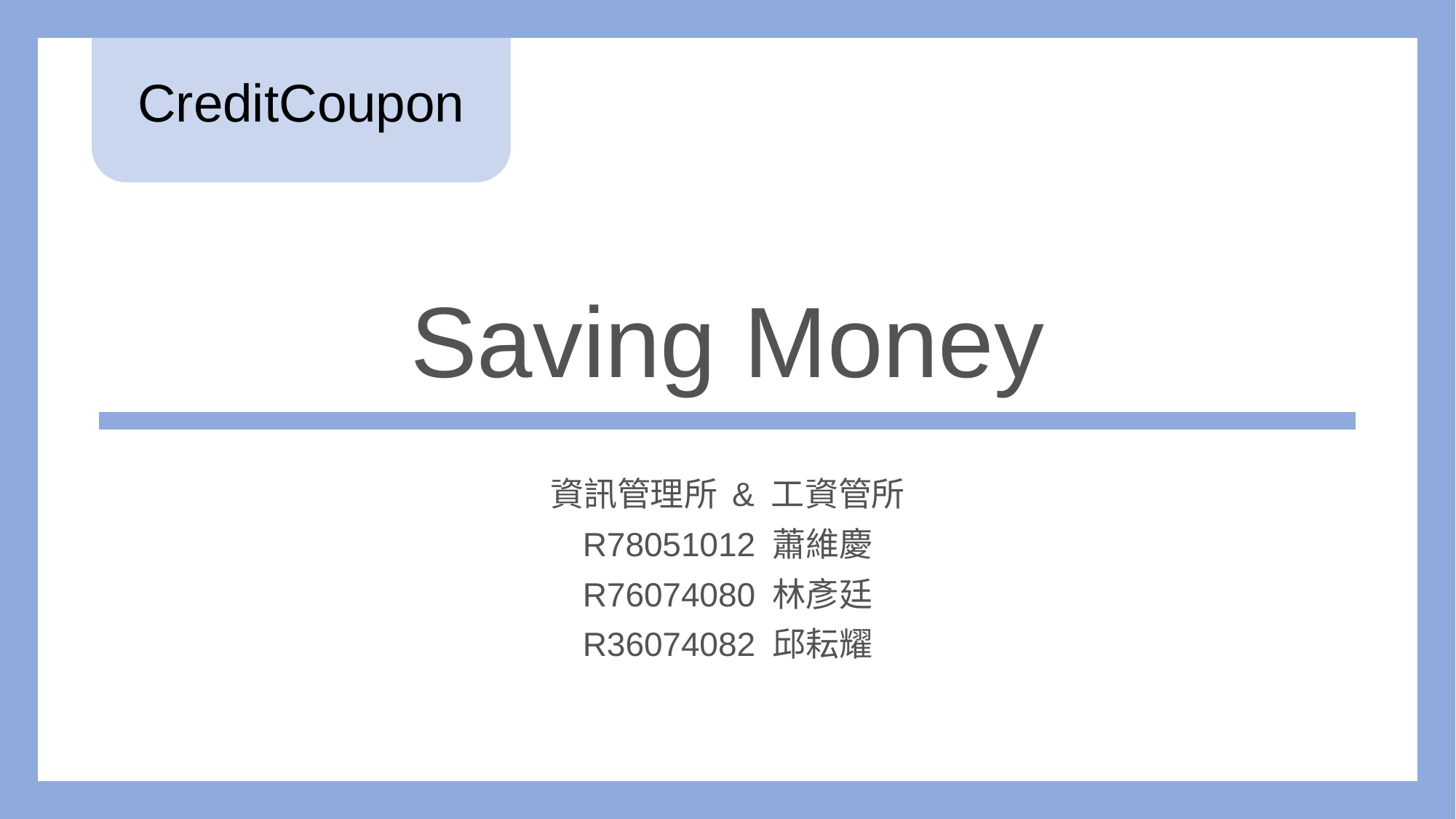

CreditCoupon

Saving Money

資訊管理所 & 工資管所
R78051012 蕭維慶
R76074080 林彥廷
R36074082 邱耘耀